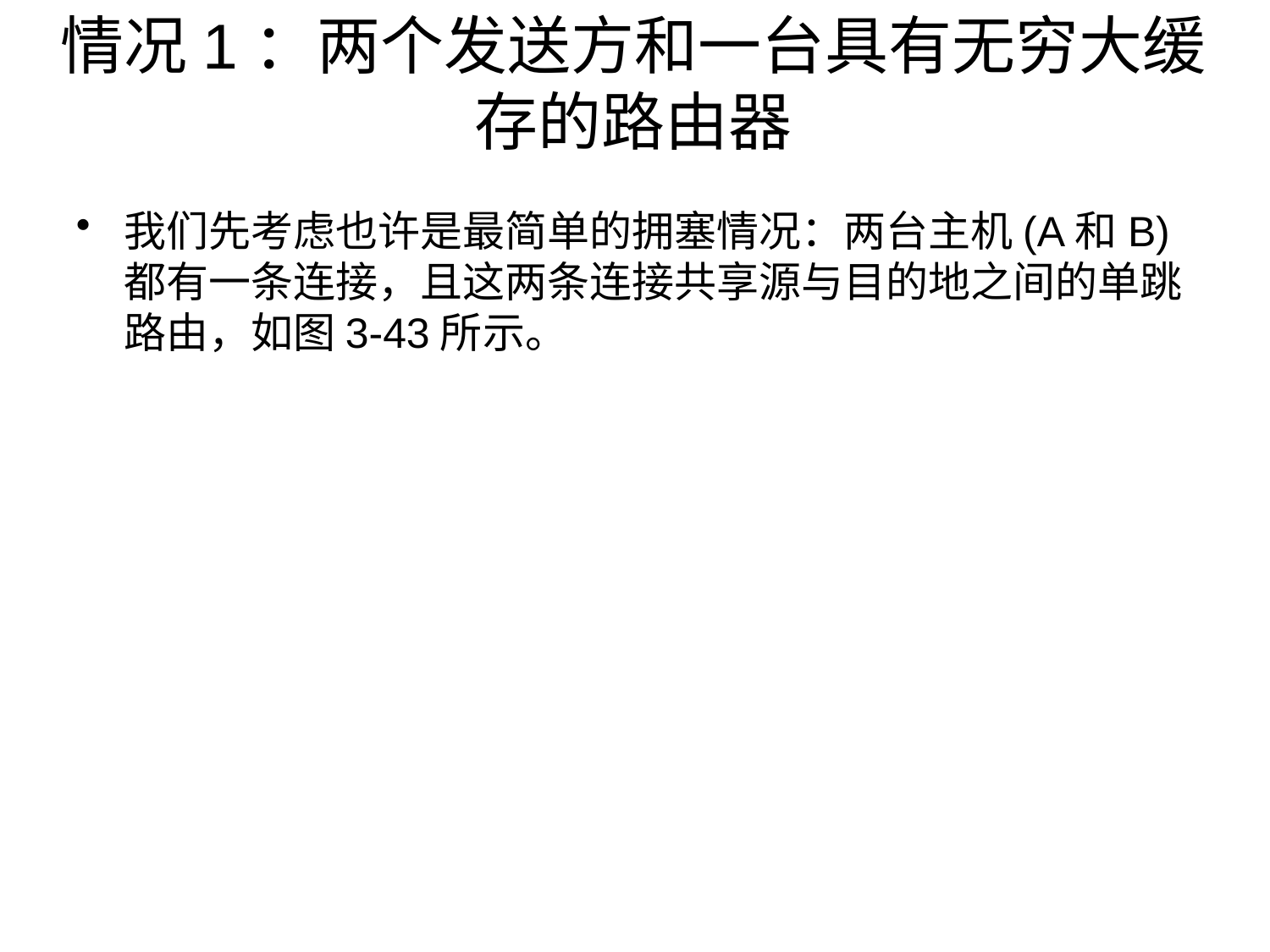

# 情况1：两个发送方和一台具有无穷大缓存的路由器

我们先考虑也许是最简单的拥塞情况：两台主机(A和B)都有一条连接，且这两条连接共享源与目的地之间的单跳路由，如图3-43所示。